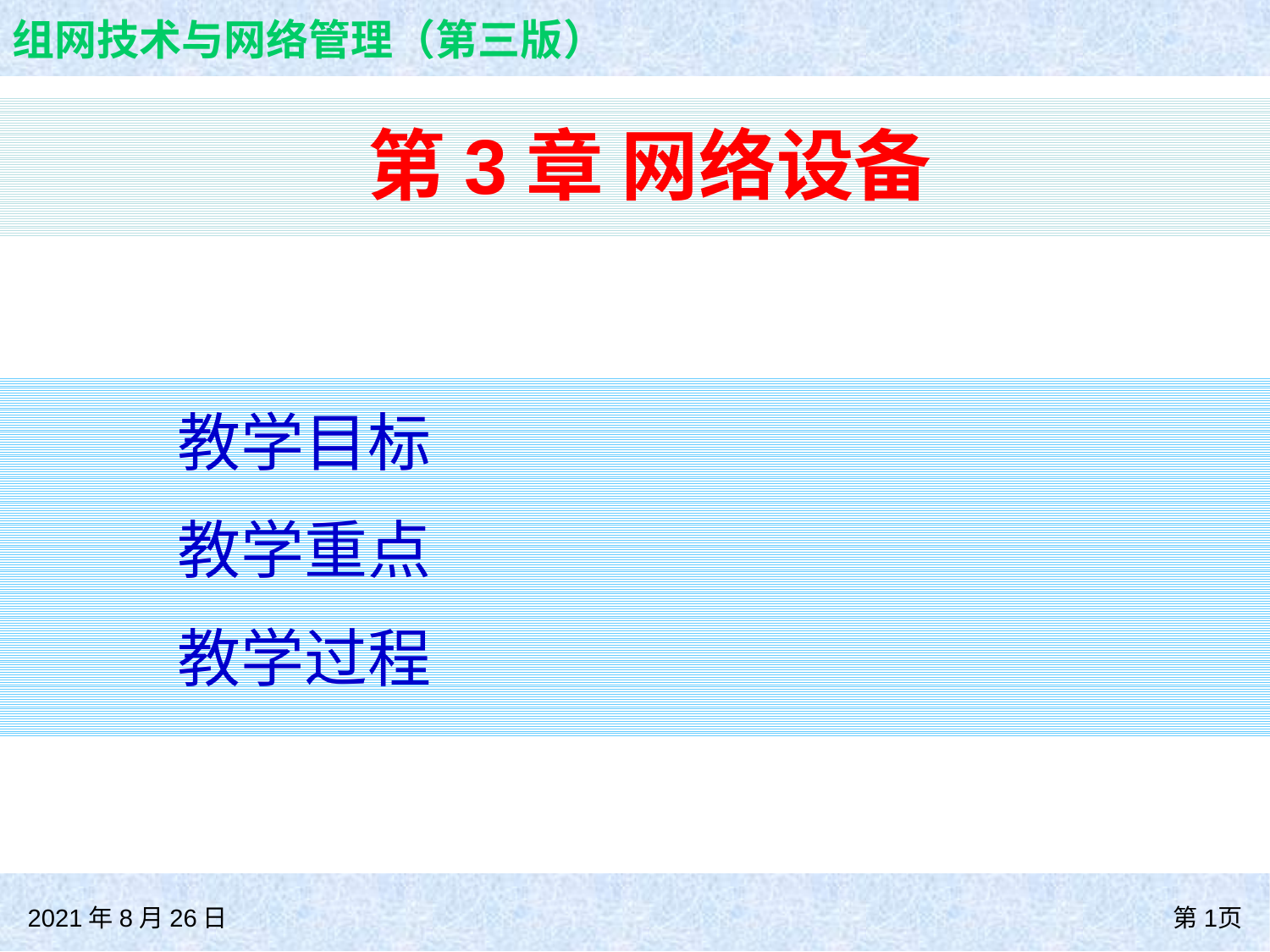

# 第3章 网络设备

教学目标
教学重点
教学过程
2021年8月26日
第1页